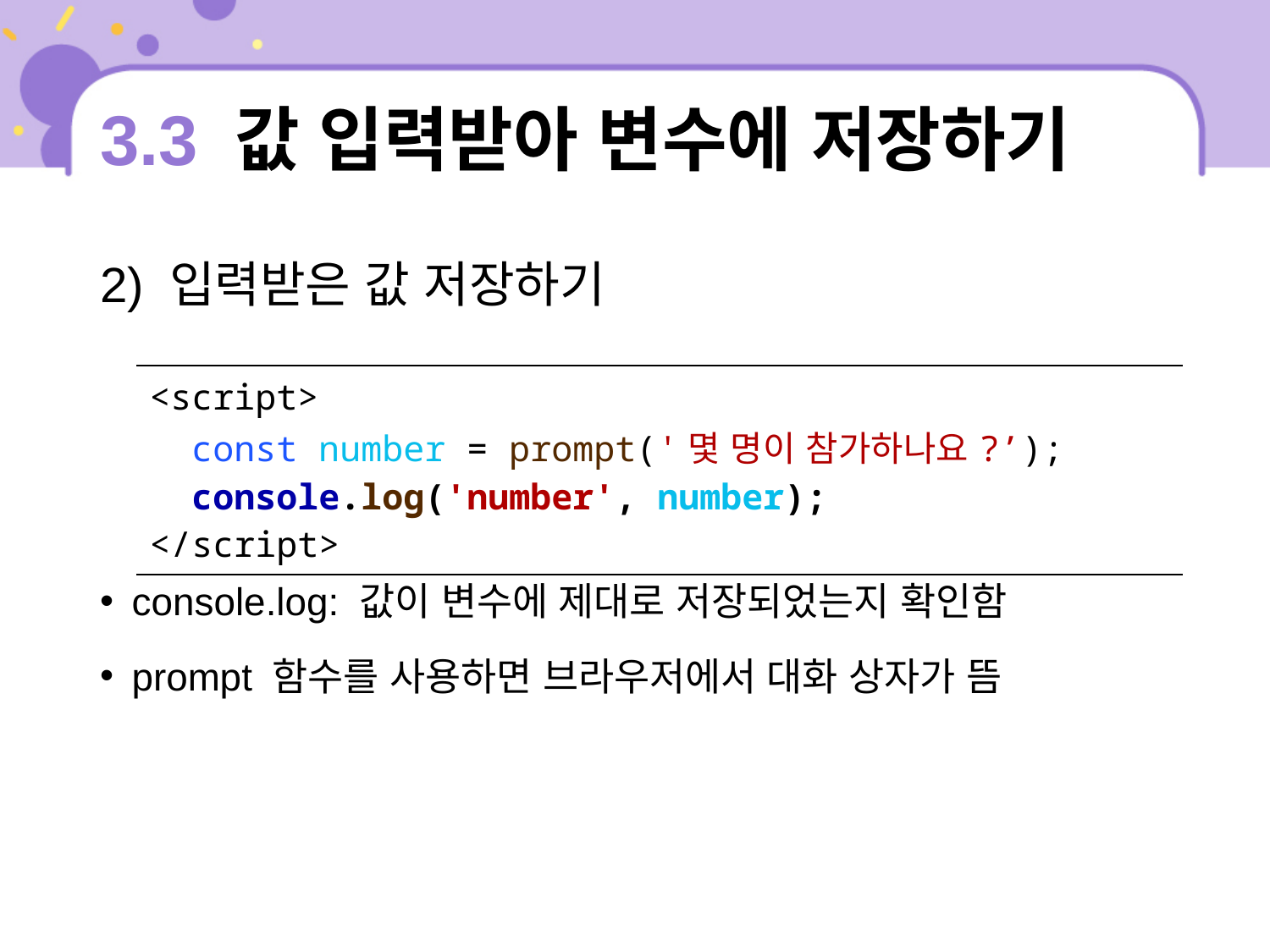

# 3.3 값 입력받아 변수에 저장하기
2) 입력받은 값 저장하기

console.log: 값이 변수에 제대로 저장되었는지 확인함
prompt 함수를 사용하면 브라우저에서 대화 상자가 뜸
| <script> const number = prompt('몇 명이 참가하나요?’); console.log('number', number); </script> |
| --- |